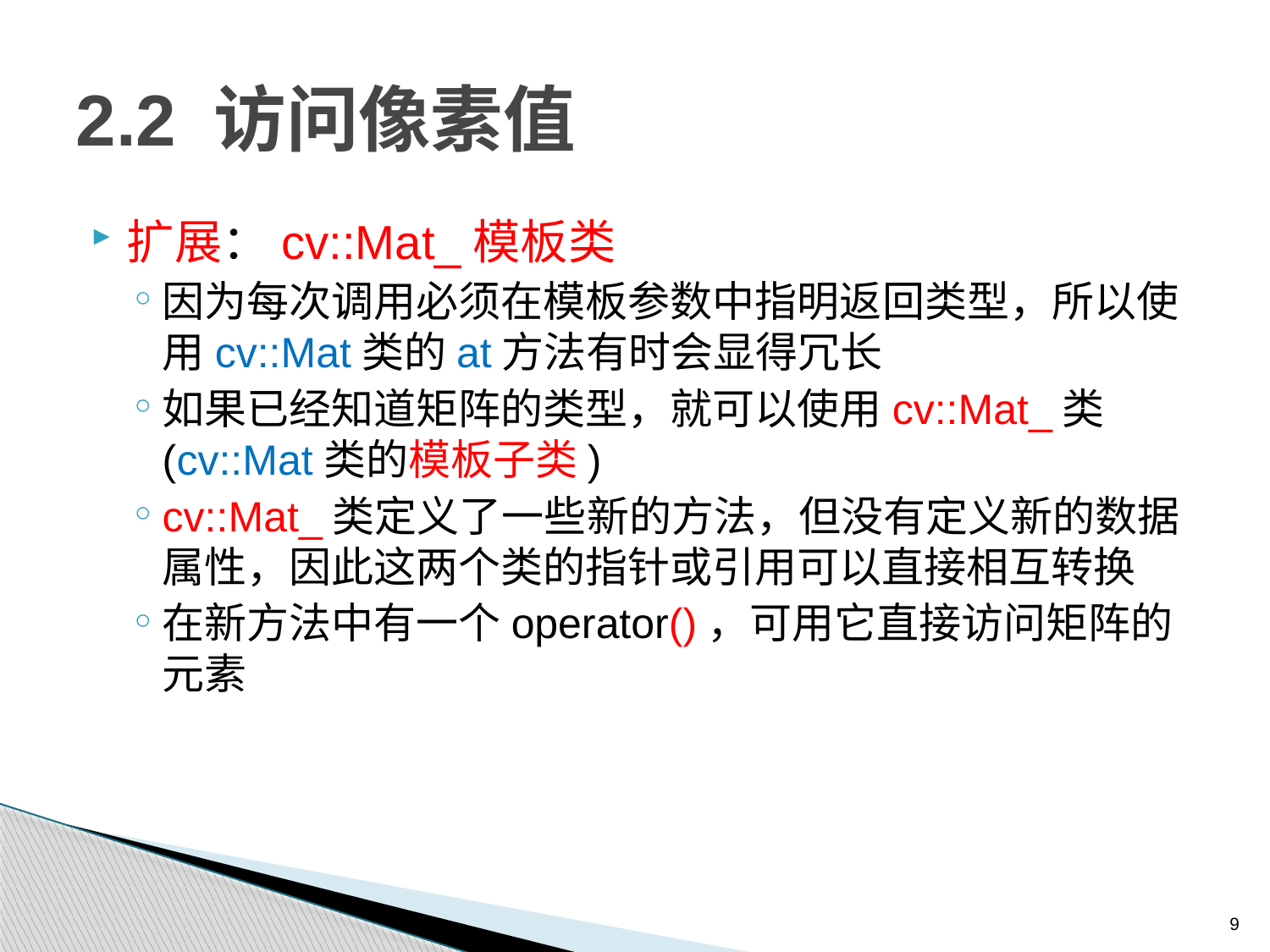

# 2.2 访问像素值
扩展：cv::Mat_模板类
因为每次调用必须在模板参数中指明返回类型，所以使用cv::Mat类的at方法有时会显得冗长
如果已经知道矩阵的类型，就可以使用cv::Mat_类(cv::Mat类的模板子类)
cv::Mat_类定义了一些新的方法，但没有定义新的数据属性，因此这两个类的指针或引用可以直接相互转换
在新方法中有一个operator()，可用它直接访问矩阵的元素
9